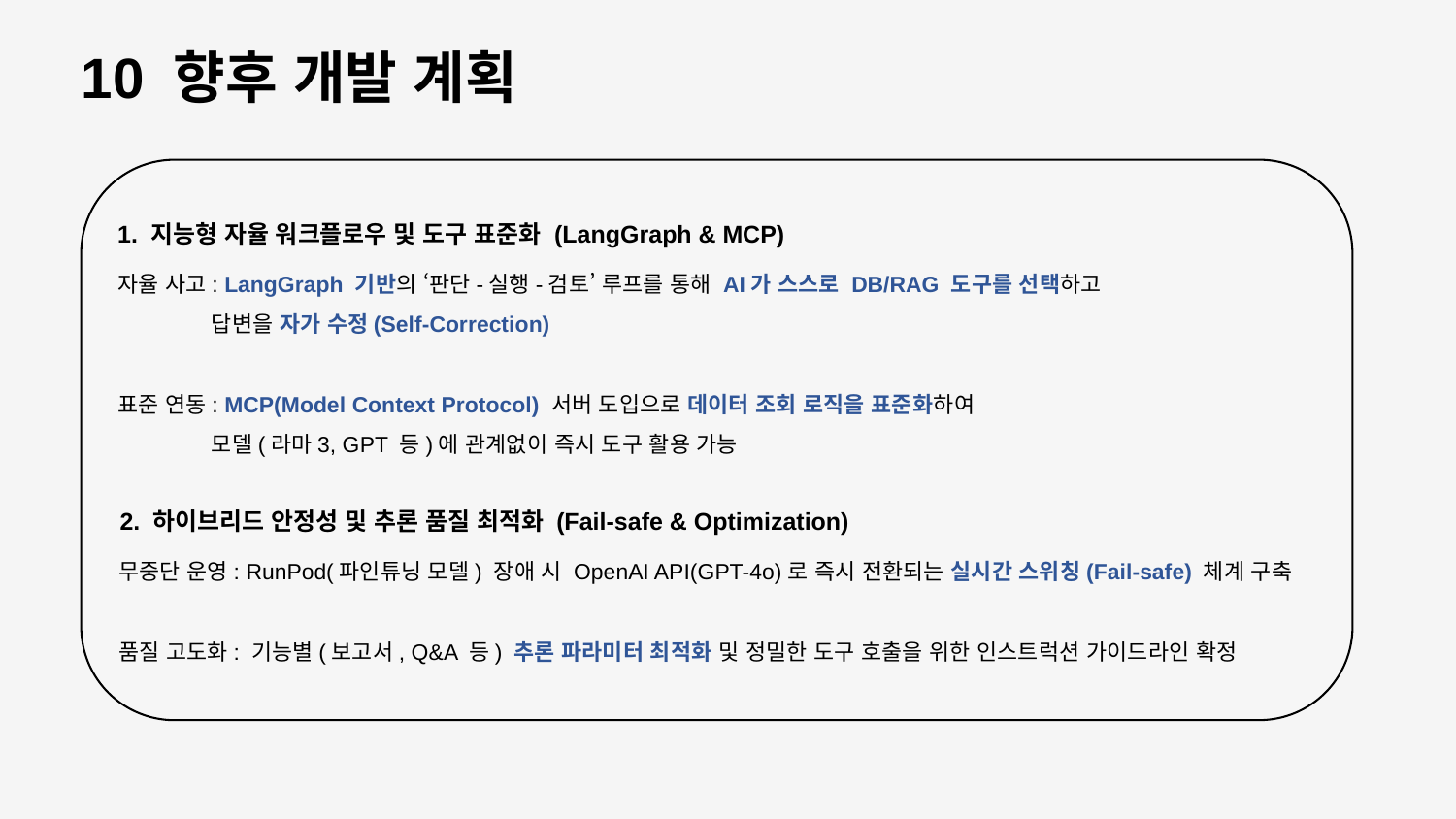

10 향후 개발 계획

1. 지능형 자율 워크플로우 및 도구 표준화 (LangGraph & MCP)
자율 사고: LangGraph 기반의 ‘판단-실행-검토’ 루프를 통해 AI가 스스로 DB/RAG 도구를 선택하고
              답변을 자가 수정(Self-Correction)

표준 연동: MCP(Model Context Protocol) 서버 도입으로 데이터 조회 로직을 표준화하여
              모델(라마3, GPT 등)에 관계없이 즉시 도구 활용 가능
2. 하이브리드 안정성 및 추론 품질 최적화 (Fail-safe & Optimization)
무중단 운영: RunPod(파인튜닝 모델) 장애 시 OpenAI API(GPT-4o)로 즉시 전환되는 실시간 스위칭(Fail-safe) 체계 구축

품질 고도화: 기능별(보고서, Q&A 등) 추론 파라미터 최적화 및 정밀한 도구 호출을 위한 인스트럭션 가이드라인 확정